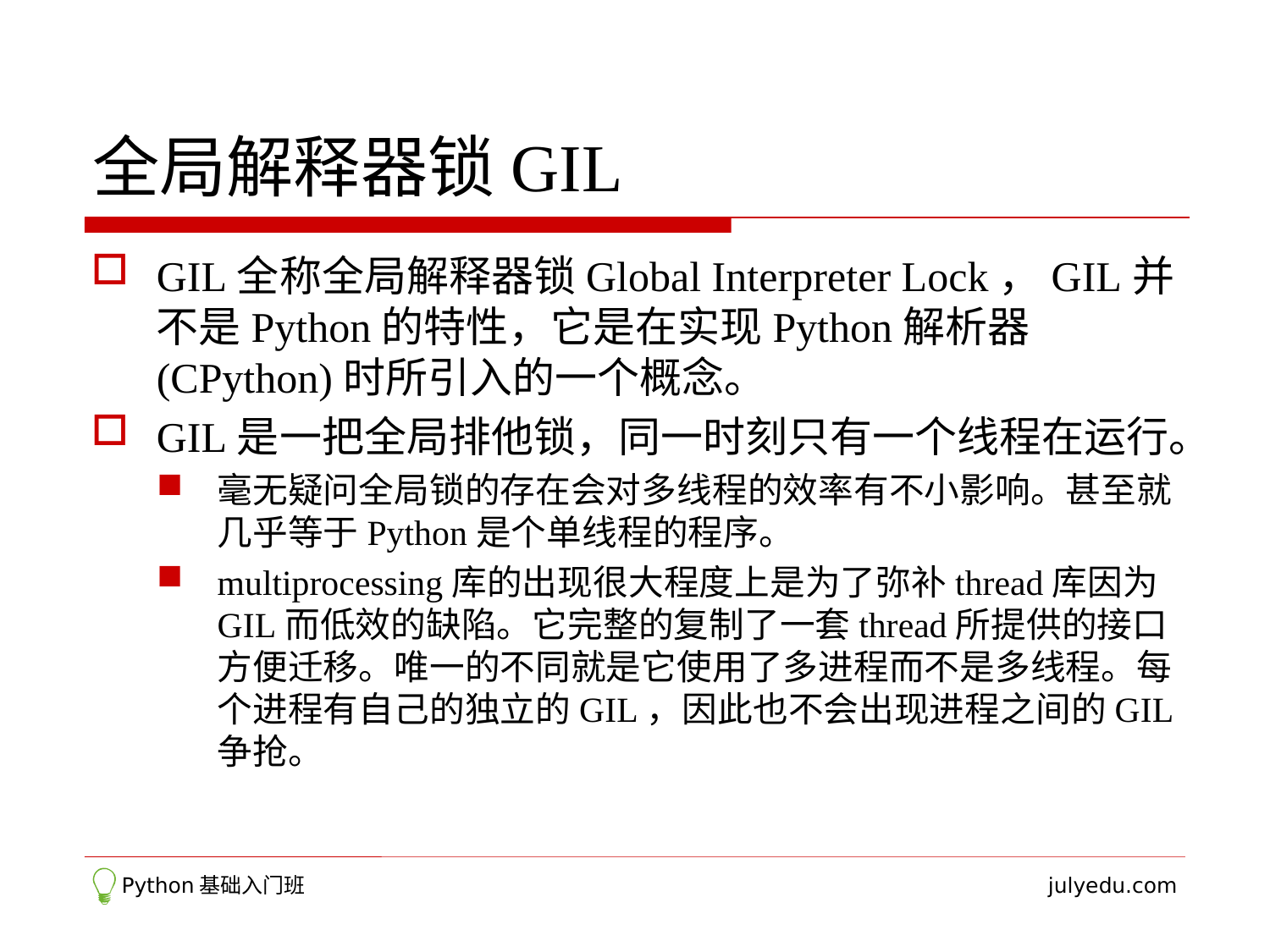

# 全局解释器锁GIL
GIL全称全局解释器锁Global Interpreter Lock，GIL并不是Python的特性，它是在实现Python解析器(CPython)时所引入的一个概念。
GIL是一把全局排他锁，同一时刻只有一个线程在运行。
毫无疑问全局锁的存在会对多线程的效率有不小影响。甚至就几乎等于Python是个单线程的程序。
multiprocessing库的出现很大程度上是为了弥补thread库因为GIL而低效的缺陷。它完整的复制了一套thread所提供的接口方便迁移。唯一的不同就是它使用了多进程而不是多线程。每个进程有自己的独立的GIL，因此也不会出现进程之间的GIL争抢。

     Python基础入门班
julyedu.com